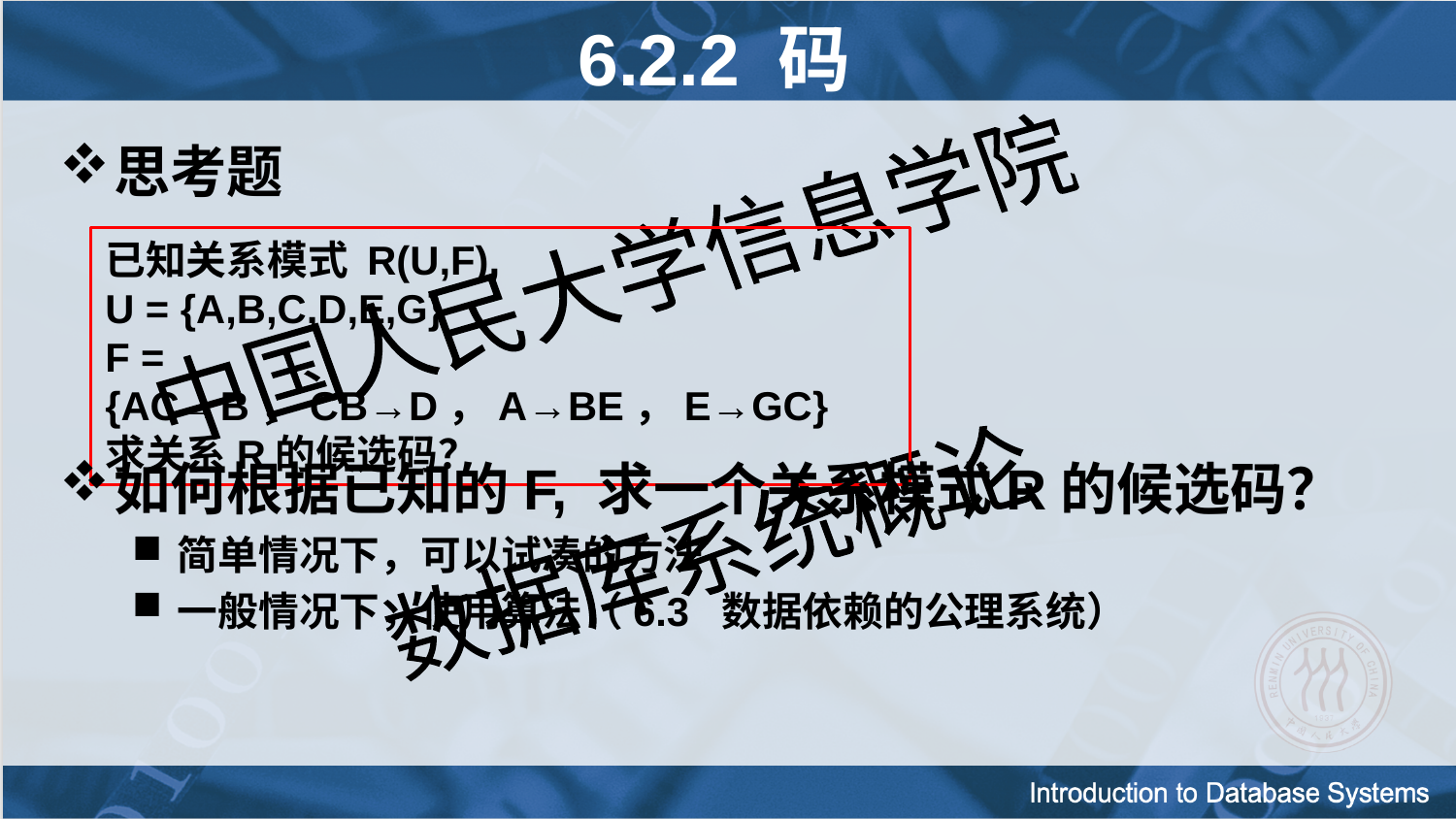

# 6.2.2 码
思考题

如何根据已知的F, 求一个关系模式R的候选码？
简单情况下，可以试凑的方法
一般情况下，使用算法（6.3  数据依赖的公理系统）

已知关系模式 R(U,F),
U = {A,B,C,D,E,G}
F = {AC→B，CB→D，A→BE，E→GC}
求关系R的候选码？